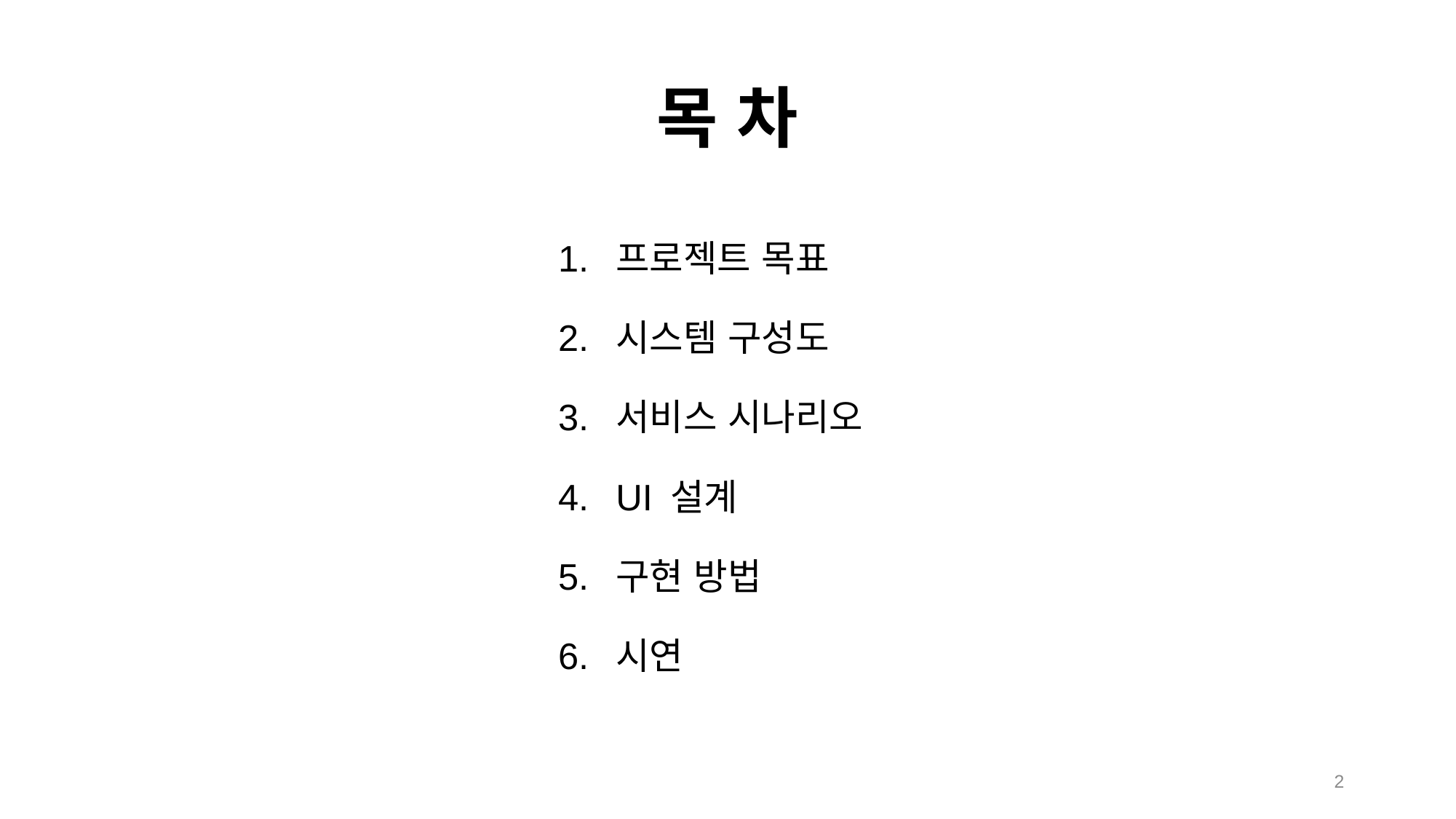

# 목 차
프로젝트 목표
시스템 구성도
서비스 시나리오
UI 설계
구현 방법
시연

2